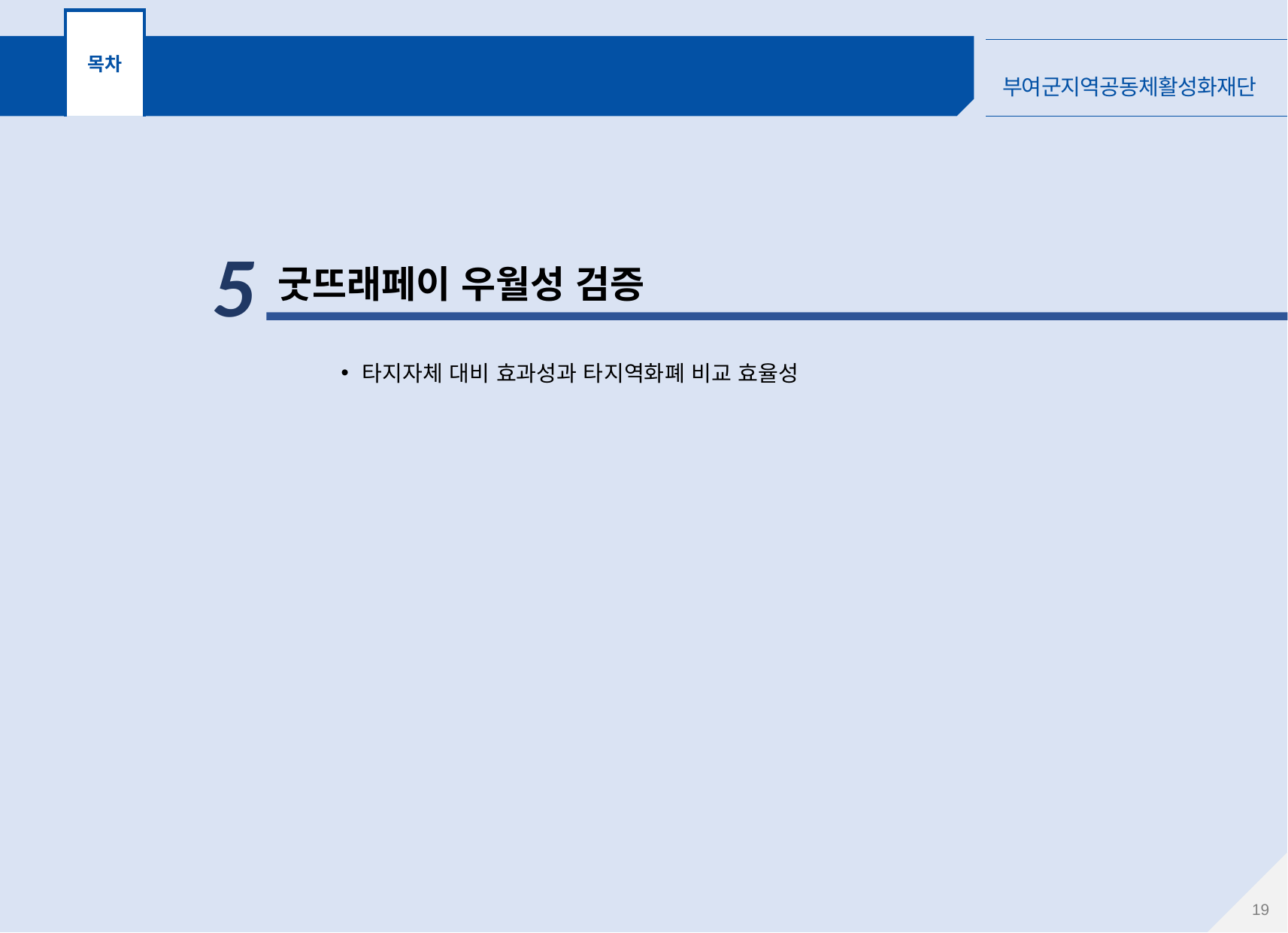

목차
⑤ 우월성 검증

5
굿뜨래페이 우월성 검증
타지자체 대비 효과성과 타지역화폐 비교 효율성

19